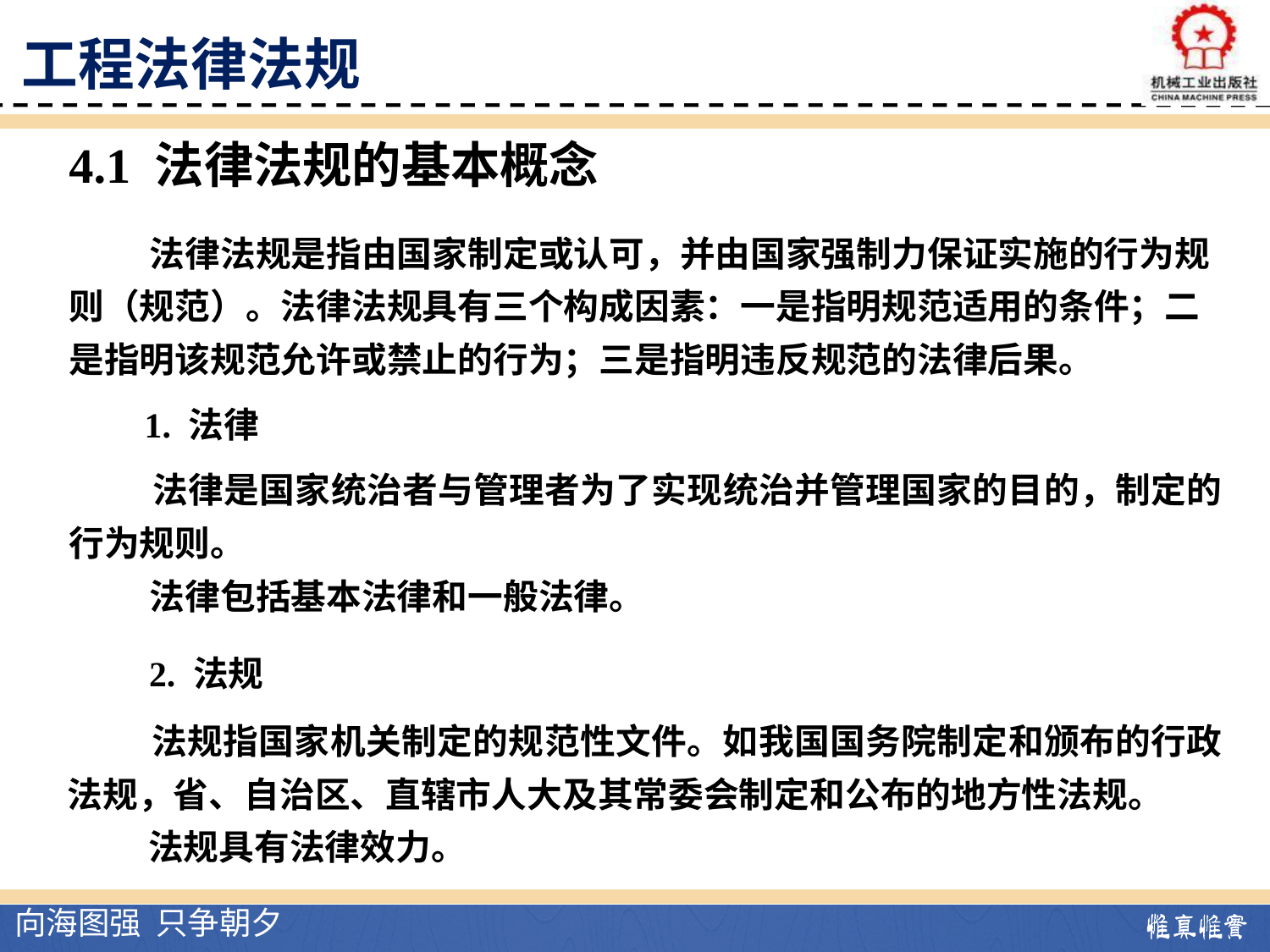

工程法律法规
4.1 法律法规的基本概念
         法律法规是指由国家制定或认可，并由国家强制力保证实施的行为规则（规范）。法律法规具有三个构成因素：一是指明规范适用的条件；二是指明该规范允许或禁止的行为；三是指明违反规范的法律后果。
1. 法律
         法律是国家统治者与管理者为了实现统治并管理国家的目的，制定的行为规则。
         法律包括基本法律和一般法律。
2. 法规
         法规指国家机关制定的规范性文件。如我国国务院制定和颁布的行政法规，省、自治区、直辖市人大及其常委会制定和公布的地方性法规。
         法规具有法律效力。